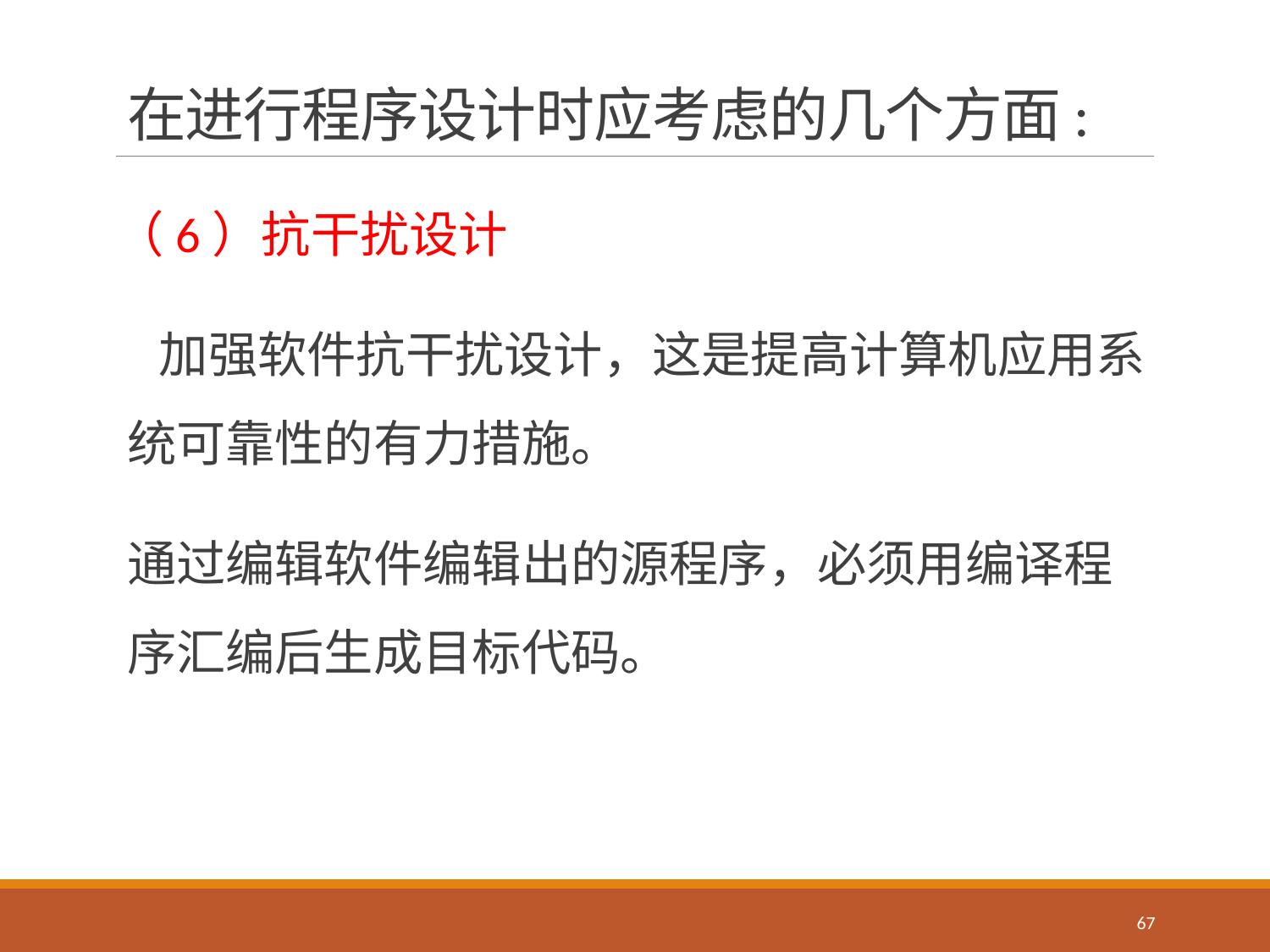

# 在进行程序设计时应考虑的几个方面:
（6）抗干扰设计
   加强软件抗干扰设计，这是提高计算机应用系统可靠性的有力措施。
通过编辑软件编辑出的源程序，必须用编译程序汇编后生成目标代码。
67